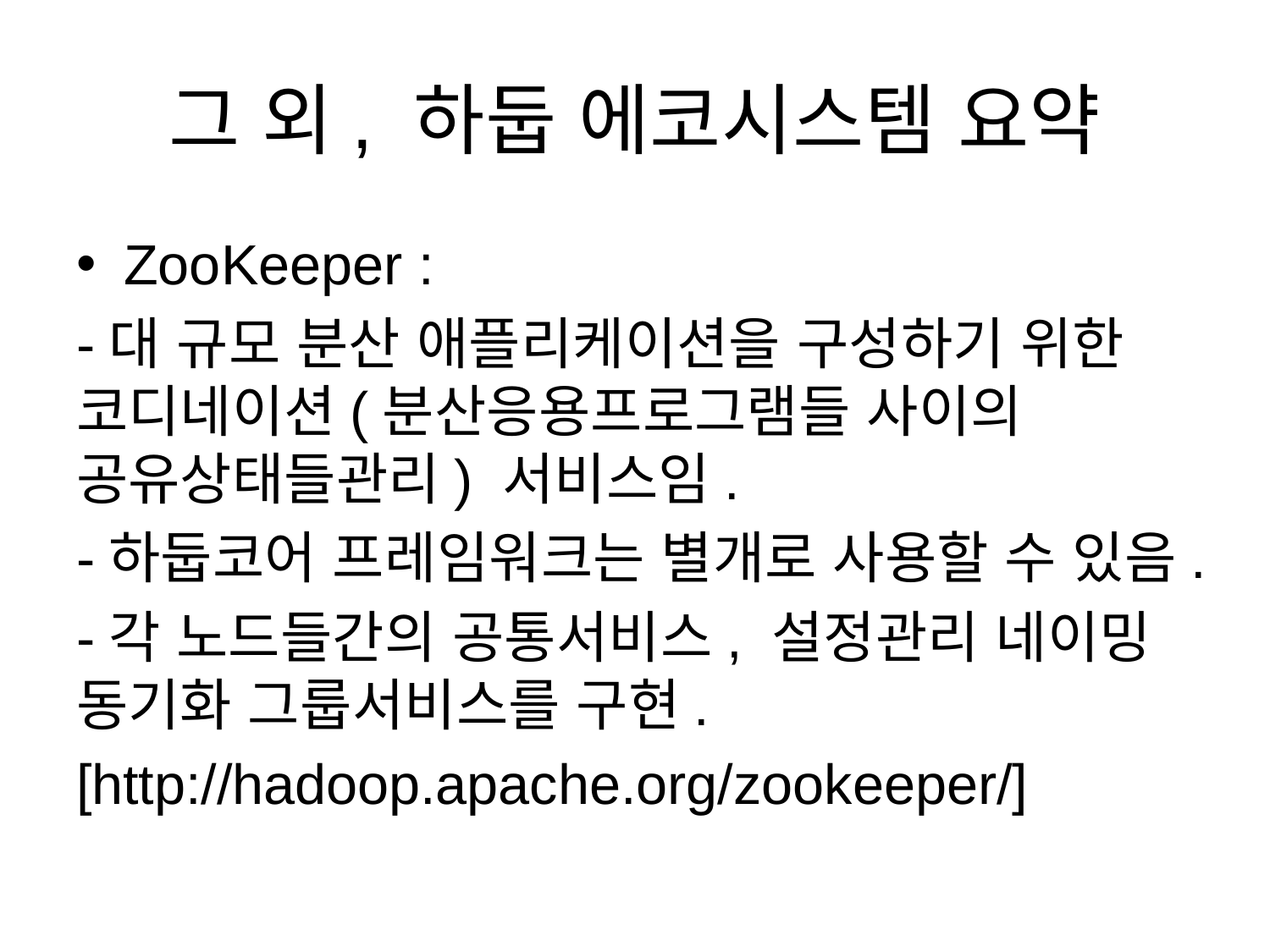

# 그 외, 하둡 에코시스템 요약
ZooKeeper :
-대 규모 분산 애플리케이션을 구성하기 위한 코디네이션(분산응용프로그램들 사이의 공유상태들관리) 서비스임.
-하둡코어 프레임워크는 별개로 사용할 수 있음.
-각 노드들간의 공통서비스, 설정관리 네이밍 동기화 그룹서비스를 구현.
[http://hadoop.apache.org/zookeeper/]